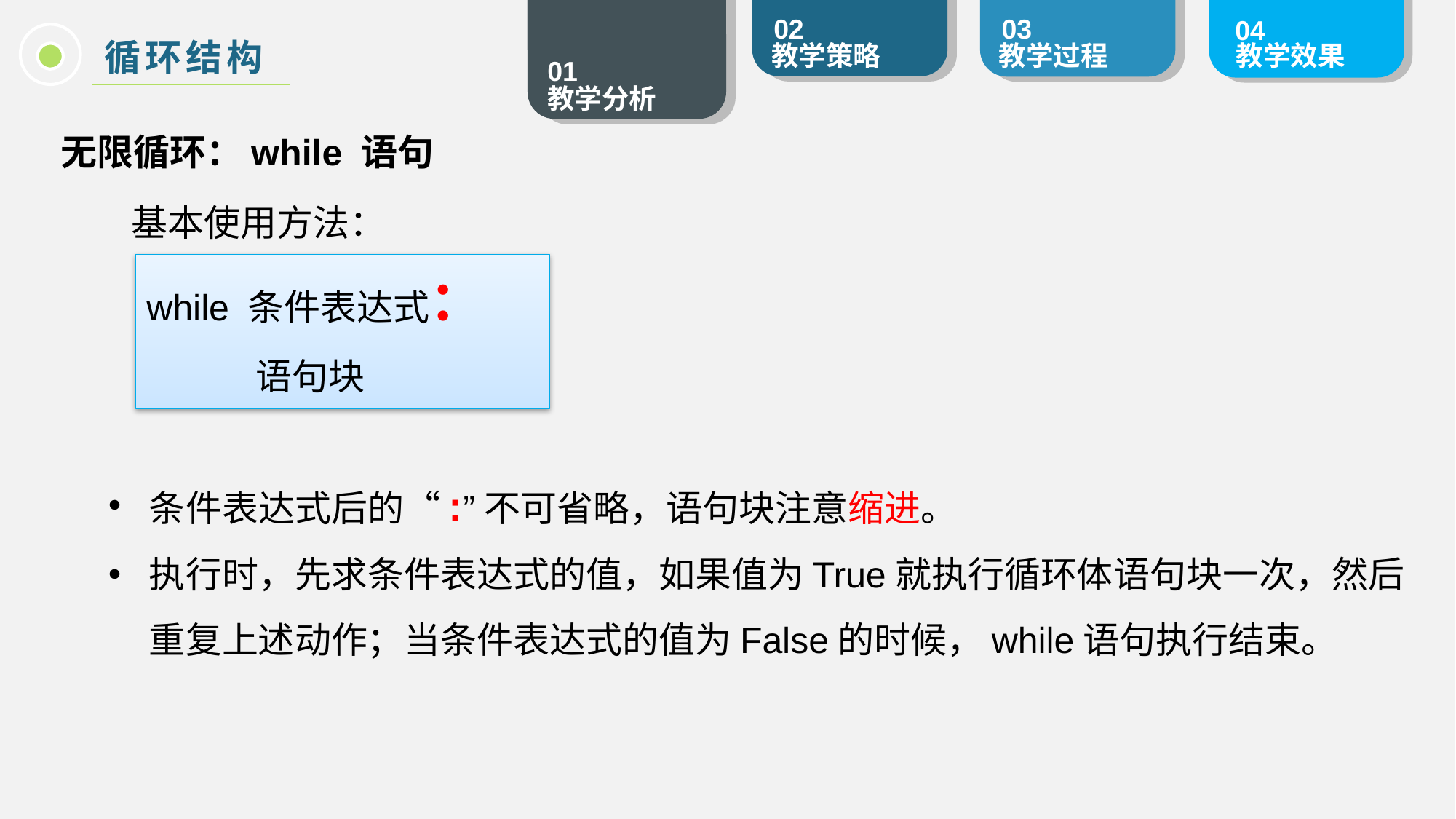

循环结构
无限循环：while 语句
基本使用方法：
while 条件表达式：
	语句块

条件表达式后的“:”不可省略，语句块注意缩进。
执行时，先求条件表达式的值，如果值为True就执行循环体语句块一次，然后重复上述动作；当条件表达式的值为False的时候，while语句执行结束。